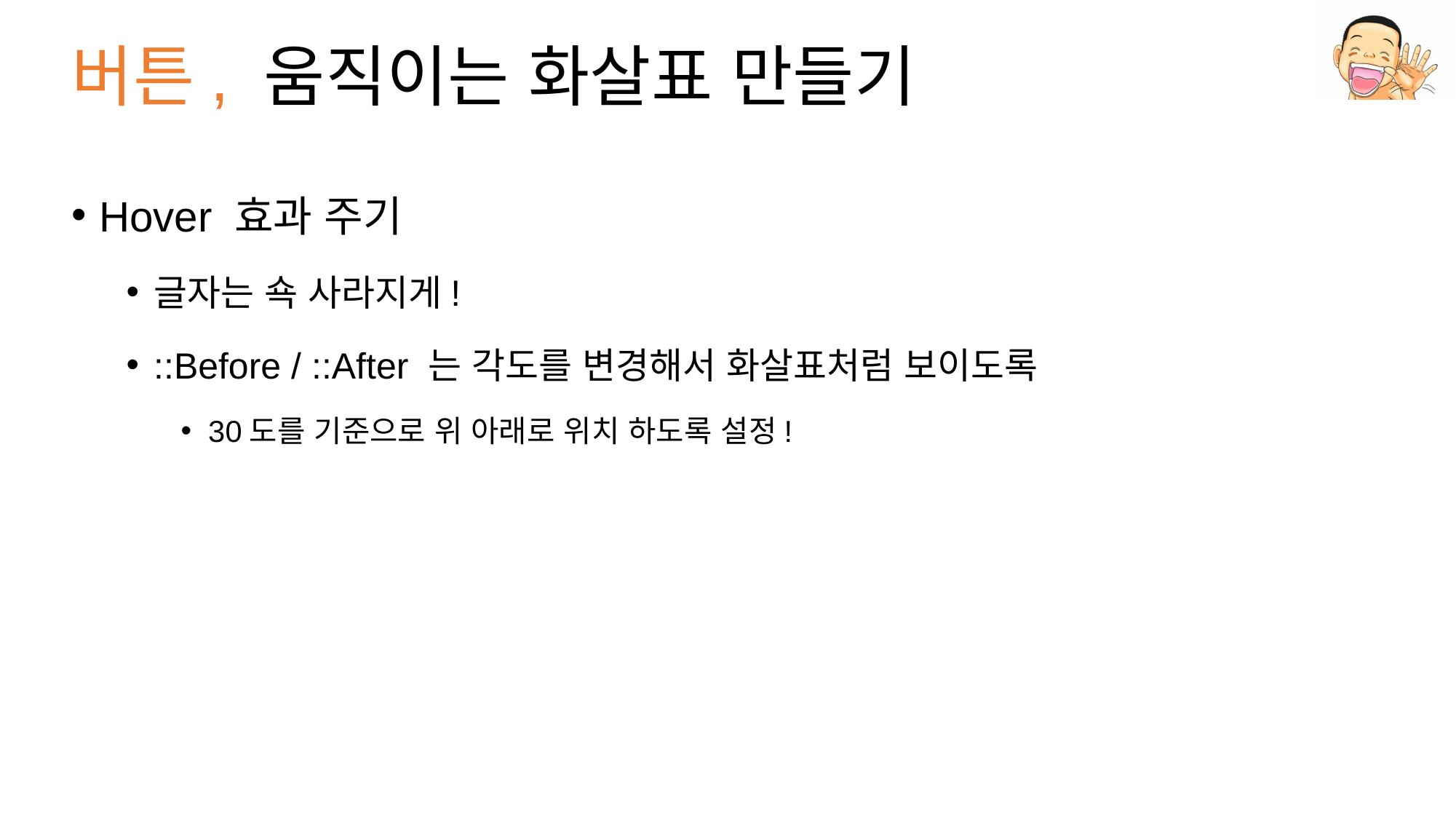

# 버튼, 움직이는 화살표 만들기
Hover 효과 주기
글자는 쇽 사라지게!
::Before / ::After 는 각도를 변경해서 화살표처럼 보이도록
30도를 기준으로 위 아래로 위치 하도록 설정!